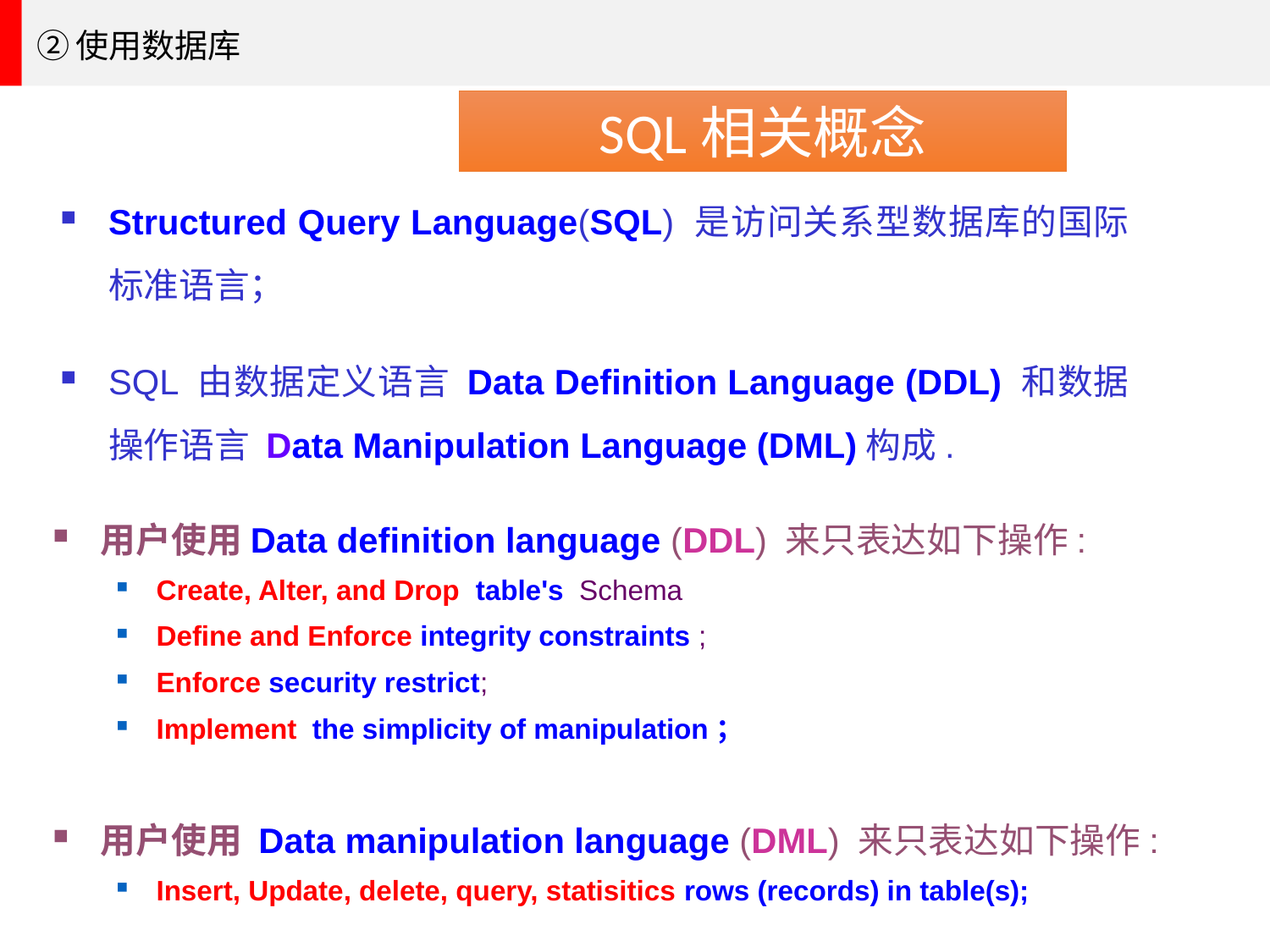

②使用数据库
SQL相关概念
Structured Query Language(SQL) 是访问关系型数据库的国际标准语言；
SQL 由数据定义语言 Data Definition Language (DDL) 和数据操作语言 Data Manipulation Language (DML)构成.

用户使用Data definition language (DDL) 来只表达如下操作:
Create, Alter, and Drop  table's  Schema
Define and Enforce integrity constraints ;
Enforce security restrict;
Implement  the simplicity of manipulation；

用户使用 Data manipulation language (DML) 来只表达如下操作:
Insert, Update, delete, query, statisitics rows (records) in table(s);